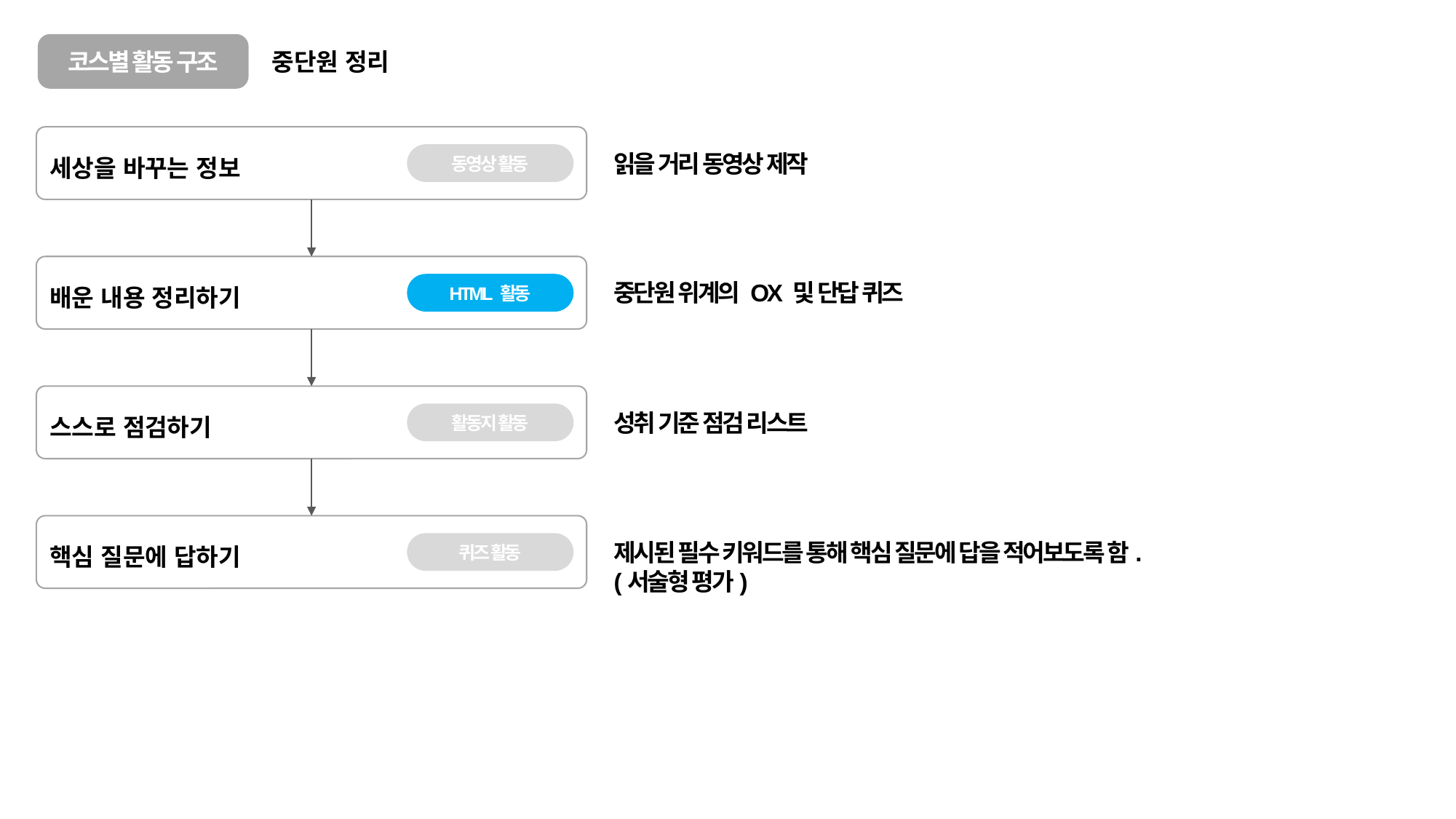

코스별 활동 구조
중단원 정리
세상을 바꾸는 정보
읽을 거리 동영상 제작
동영상 활동
배운 내용 정리하기
중단원 위계의 OX 및 단답 퀴즈
HTML 활동
스스로 점검하기
성취 기준 점검 리스트
활동지 활동
핵심 질문에 답하기
제시된 필수 키워드를 통해 핵심 질문에 답을 적어보도록 함.
(서술형 평가)
퀴즈 활동